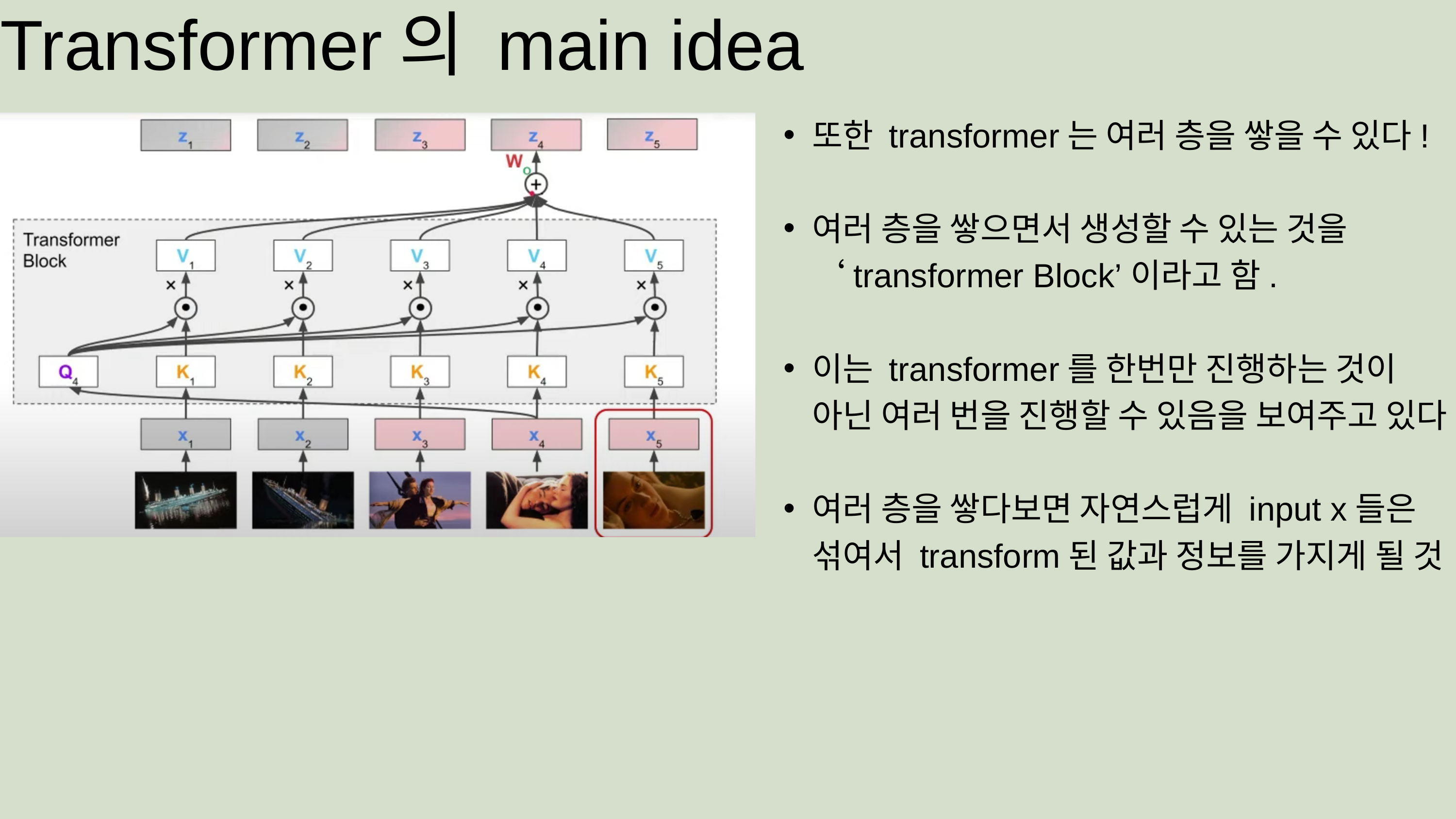

Transformer의 main idea
또한 transformer는 여러 층을 쌓을 수 있다!

여러 층을 쌓으면서 생성할 수 있는 것을 ‘transformer Block’이라고 함.

이는 transformer를 한번만 진행하는 것이 아닌 여러 번을 진행할 수 있음을 보여주고 있다.

여러 층을 쌓다보면 자연스럽게 input x들은 섞여서 transform된 값과 정보를 가지게 될 것